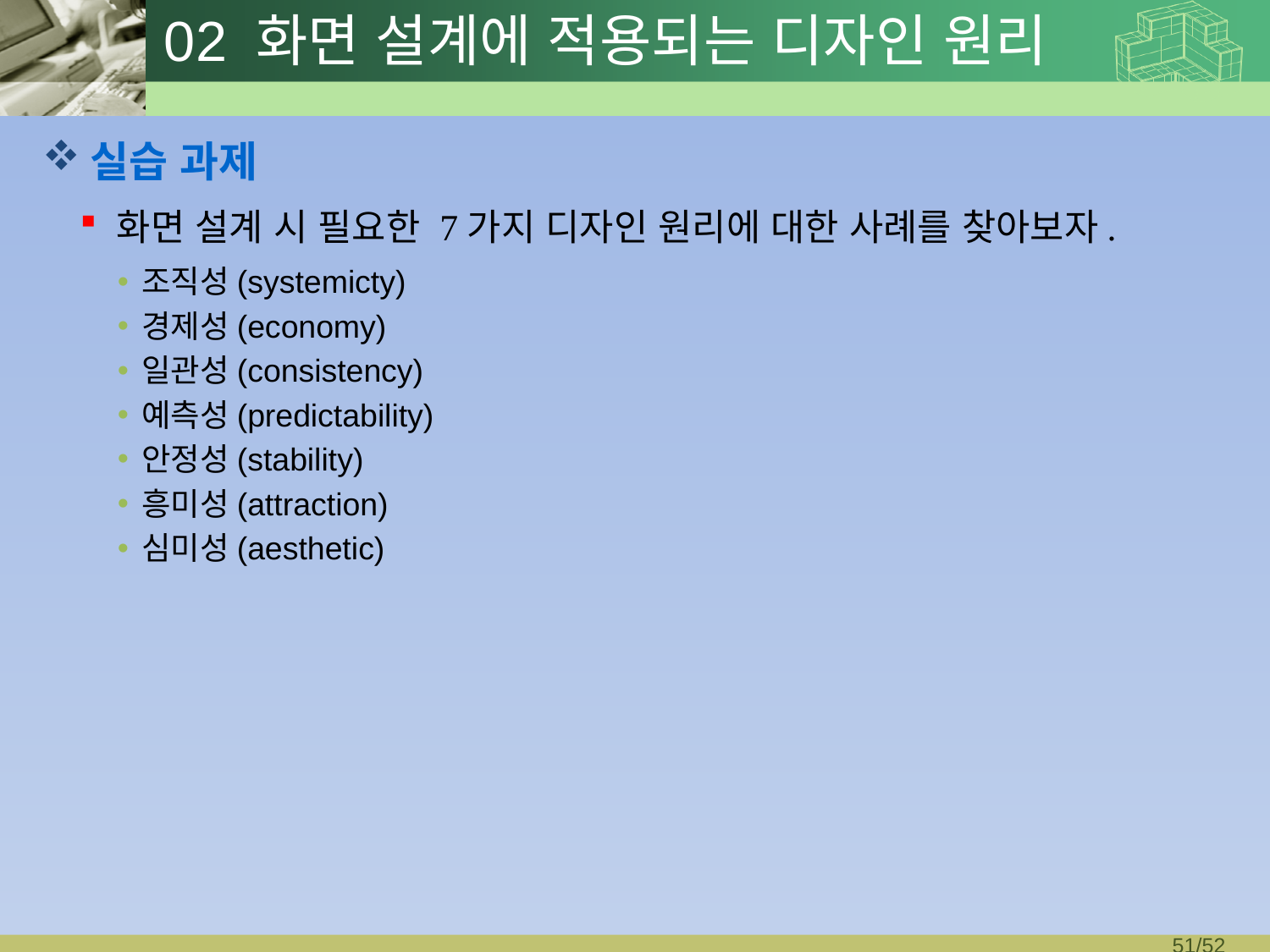

# 02 화면 설계에 적용되는 디자인 원리
실습 과제
화면 설계 시 필요한 7가지 디자인 원리에 대한 사례를 찾아보자.
조직성(systemicty)
경제성(economy)
일관성(consistency)
예측성(predictability)
안정성(stability)
흥미성(attraction)
심미성(aesthetic)